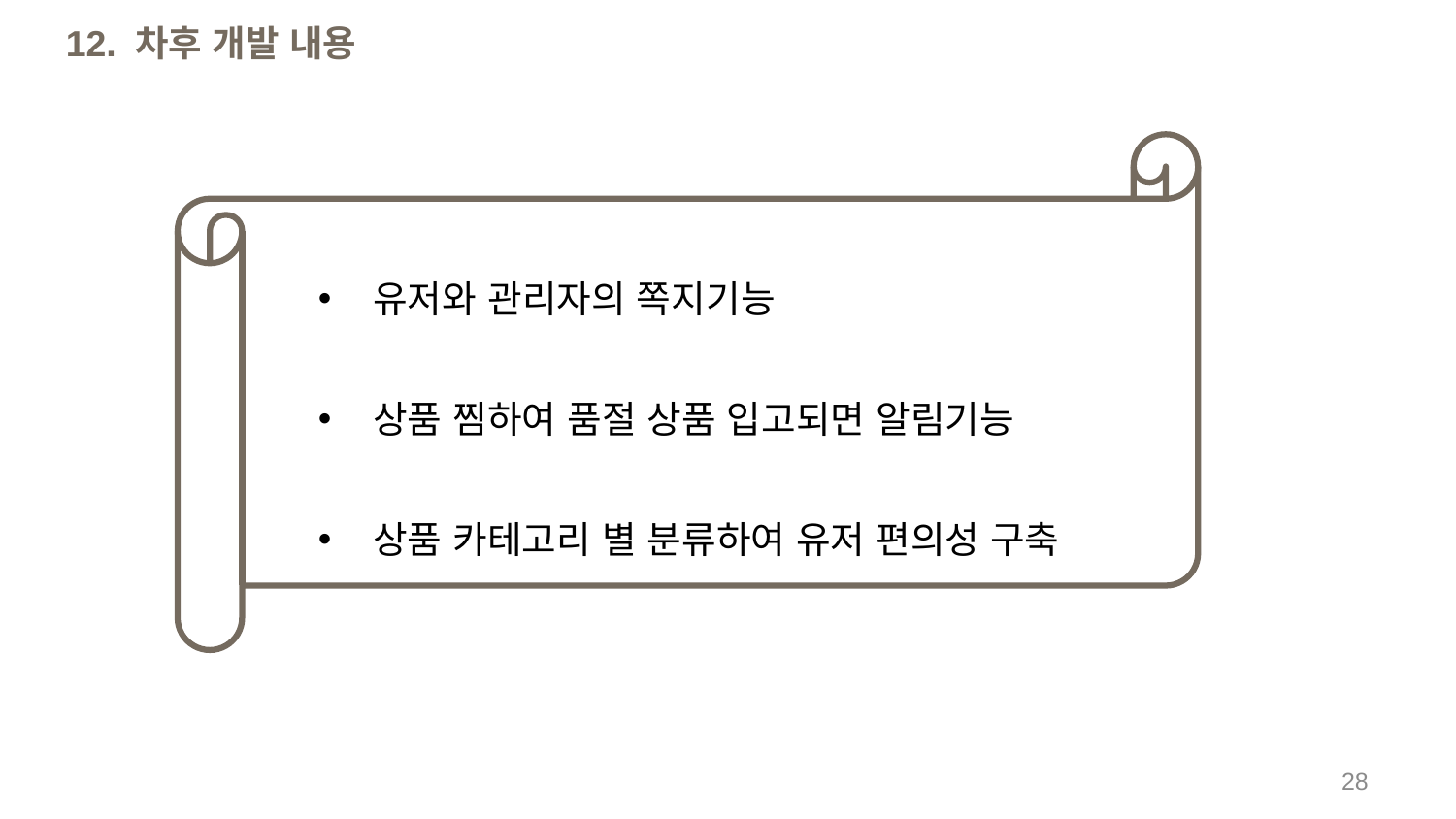

12. 차후 개발 내용

유저와 관리자의 쪽지기능
상품 찜하여 품절 상품 입고되면 알림기능
상품 카테고리 별 분류하여 유저 편의성 구축
28